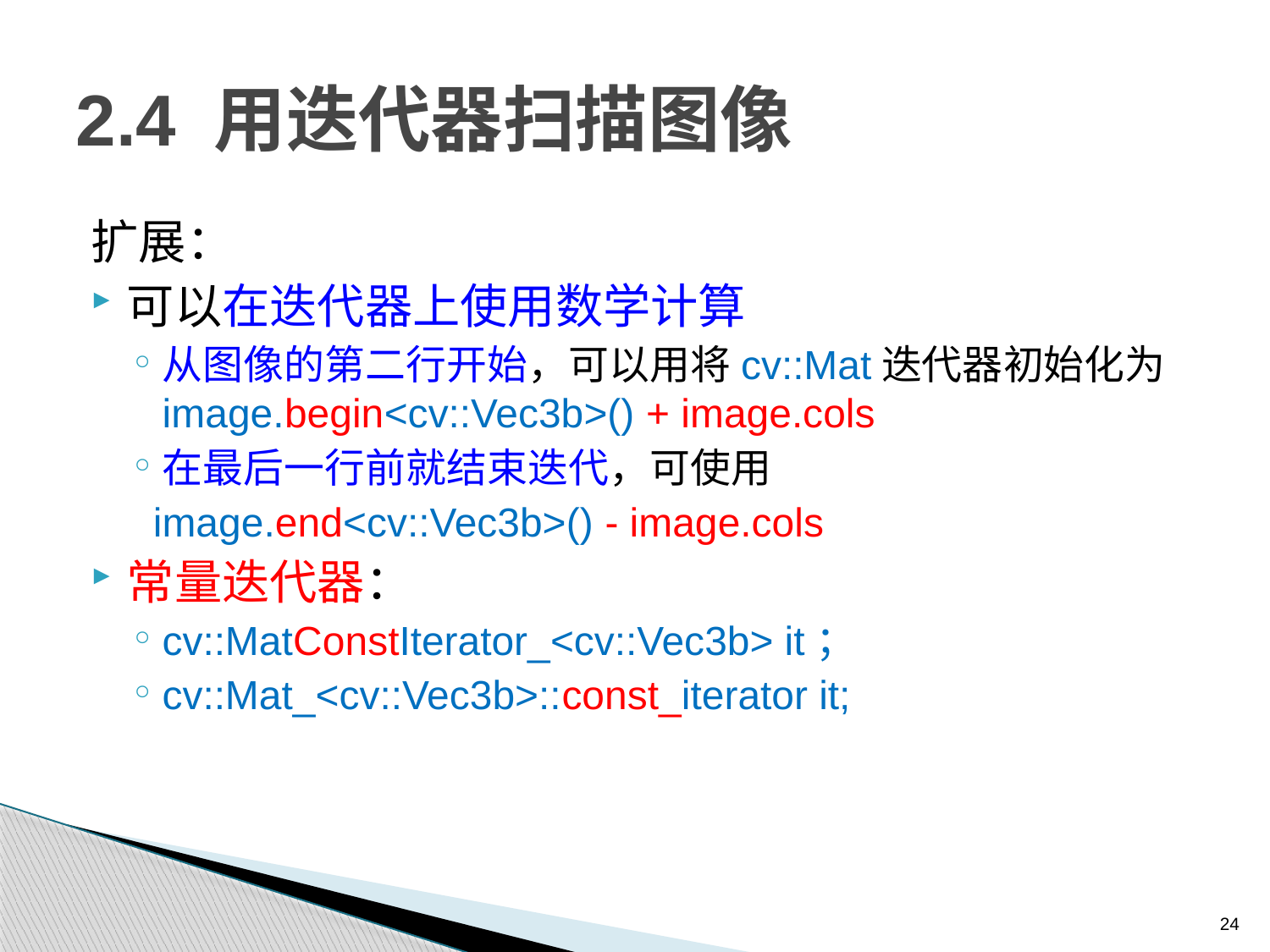

# 2.4 用迭代器扫描图像
扩展：
可以在迭代器上使用数学计算
从图像的第二行开始，可以用将cv::Mat迭代器初始化为  image.begin<cv::Vec3b>() + image.cols
在最后一行前就结束迭代，可使用
  image.end<cv::Vec3b>() - image.cols
常量迭代器：
cv::MatConstIterator_<cv::Vec3b> it；
cv::Mat_<cv::Vec3b>::const_iterator it;
24